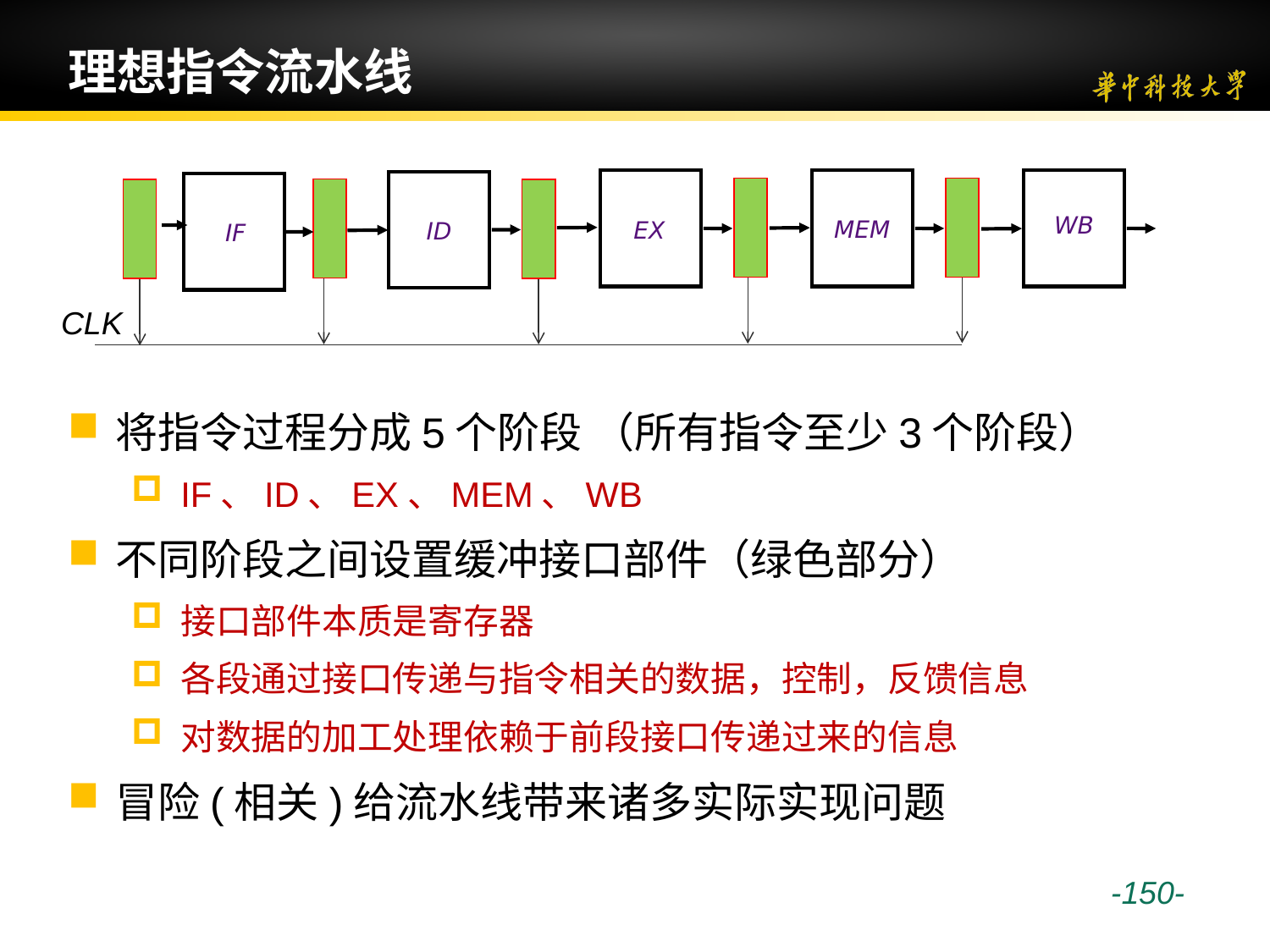

# 理想指令流水线

WB
MEM
EX
ID
IF

CLK
将指令过程分成5个阶段 （所有指令至少3个阶段）
IF、ID、EX、MEM、WB
不同阶段之间设置缓冲接口部件（绿色部分）
接口部件本质是寄存器
各段通过接口传递与指令相关的数据，控制，反馈信息
对数据的加工处理依赖于前段接口传递过来的信息
冒险(相关)给流水线带来诸多实际实现问题
 -150-